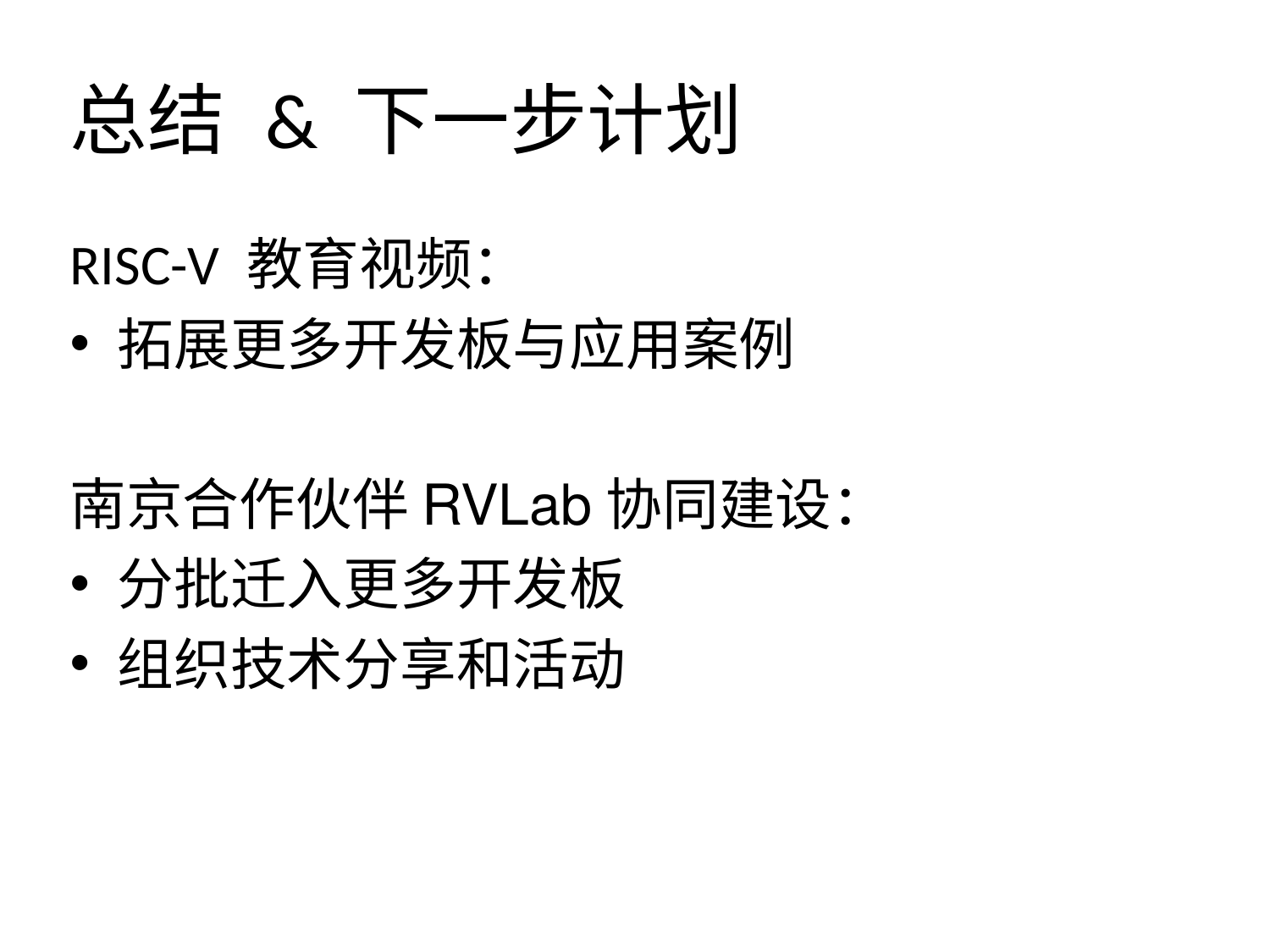

# 总结 & 下一步计划
RISC-V 教育视频：
拓展更多开发板与应用案例

南京合作伙伴RVLab协同建设：
分批迁入更多开发板
组织技术分享和活动